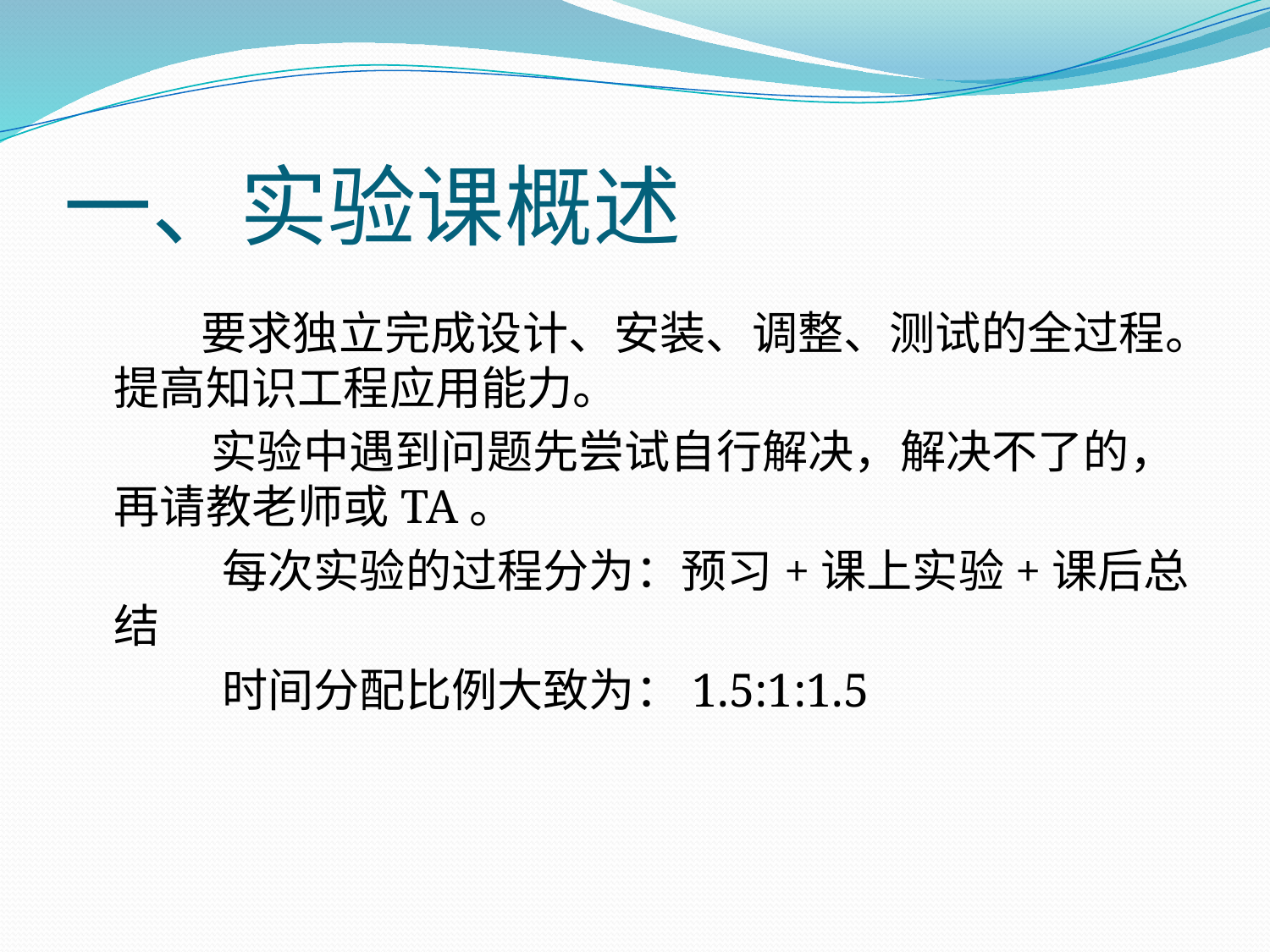

# 一、实验课概述
           要求独立完成设计、安装、调整、测试的全过程。提高知识工程应用能力。
            实验中遇到问题先尝试自行解决，解决不了的，再请教老师或TA。
             每次实验的过程分为：预习+课上实验+课后总结
             时间分配比例大致为：1.5:1:1.5